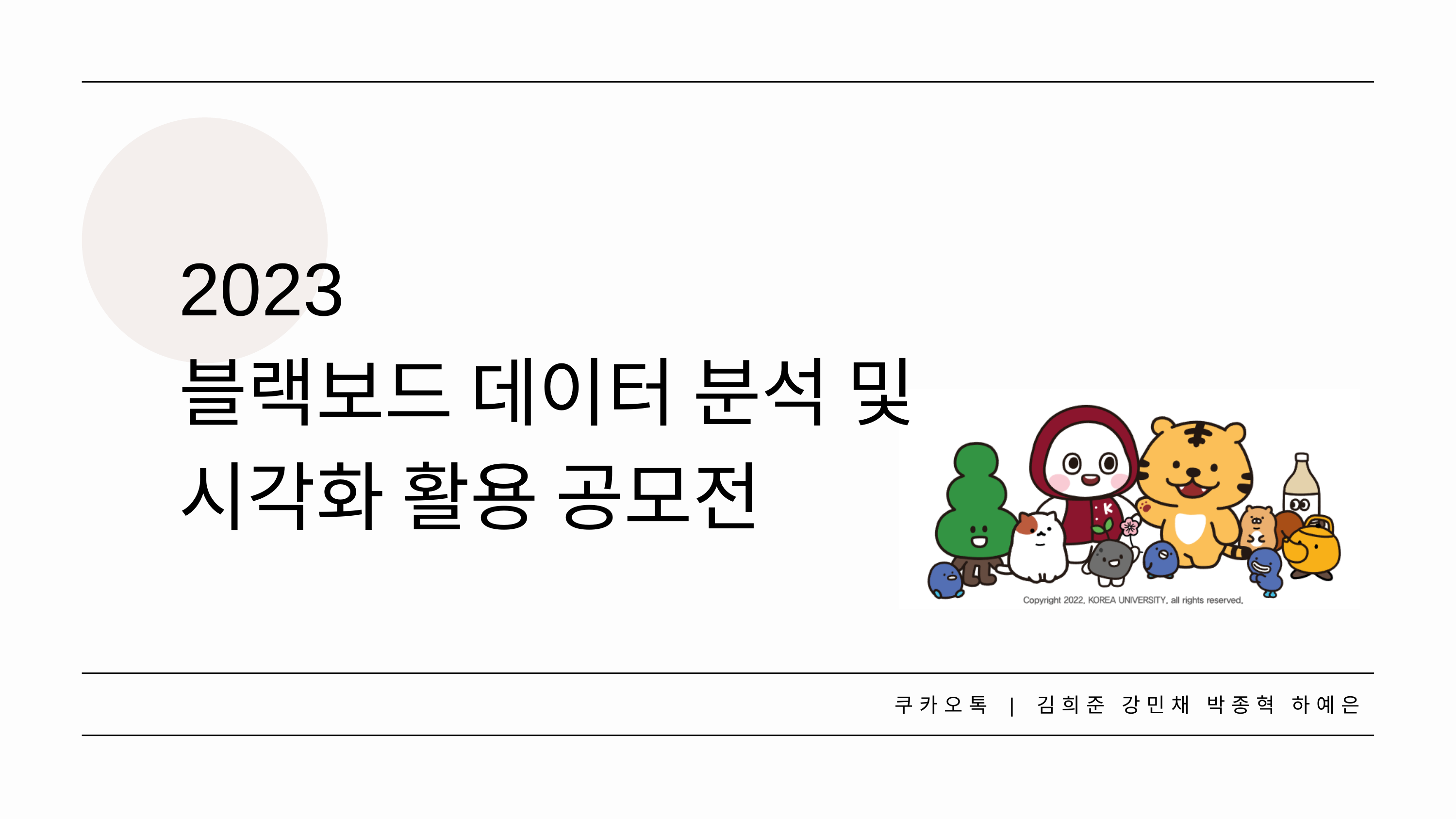

2023
블랙보드 데이터 분석 및 시각화 활용 공모전

쿠카오톡 | 김희준 강민채 박종혁 하예은